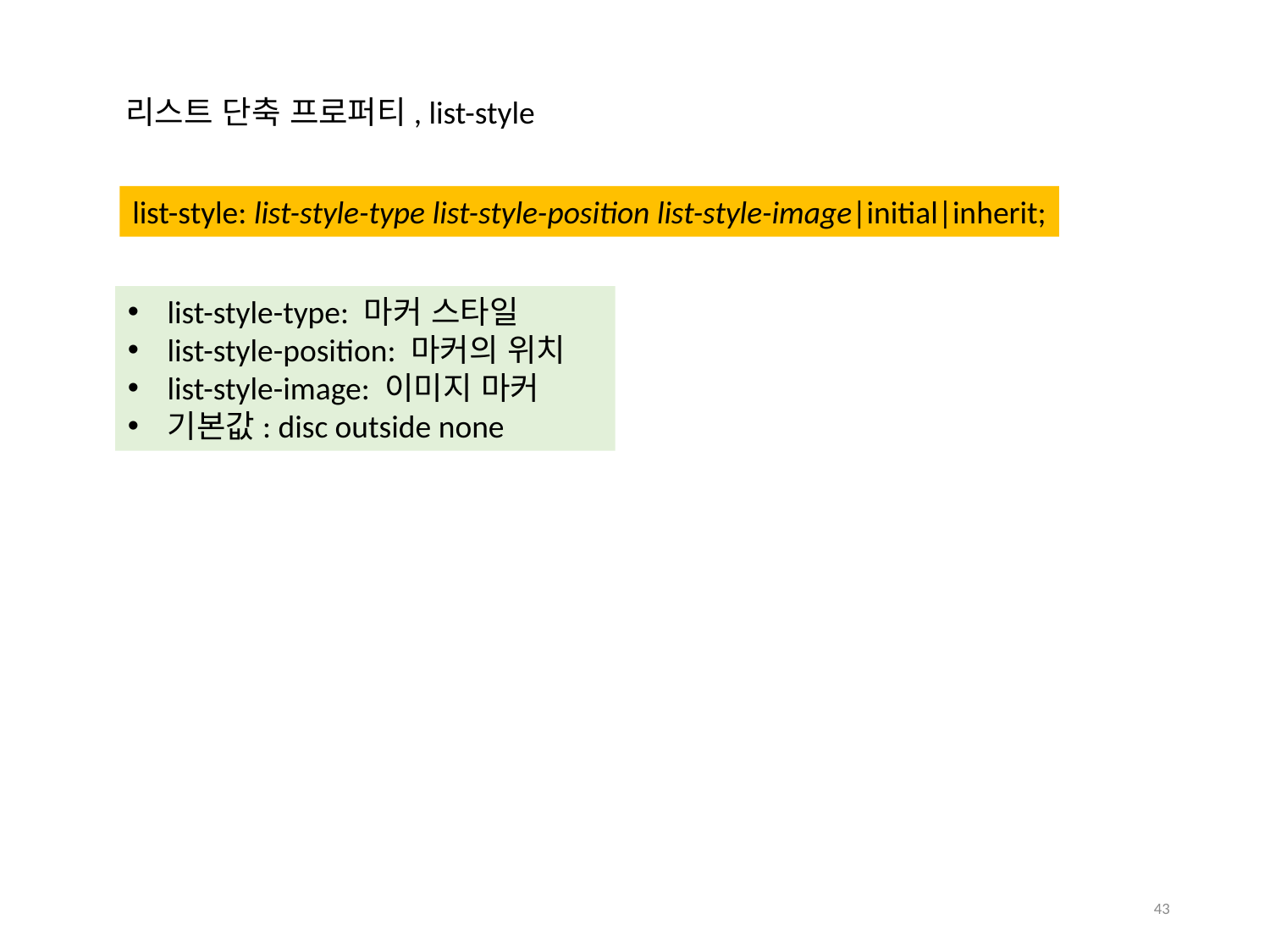

리스트 단축 프로퍼티, list-style
list-style: list-style-type list-style-position list-style-image|initial|inherit;
list-style-type: 마커 스타일
list-style-position: 마커의 위치
list-style-image: 이미지 마커
기본값: disc outside none

43